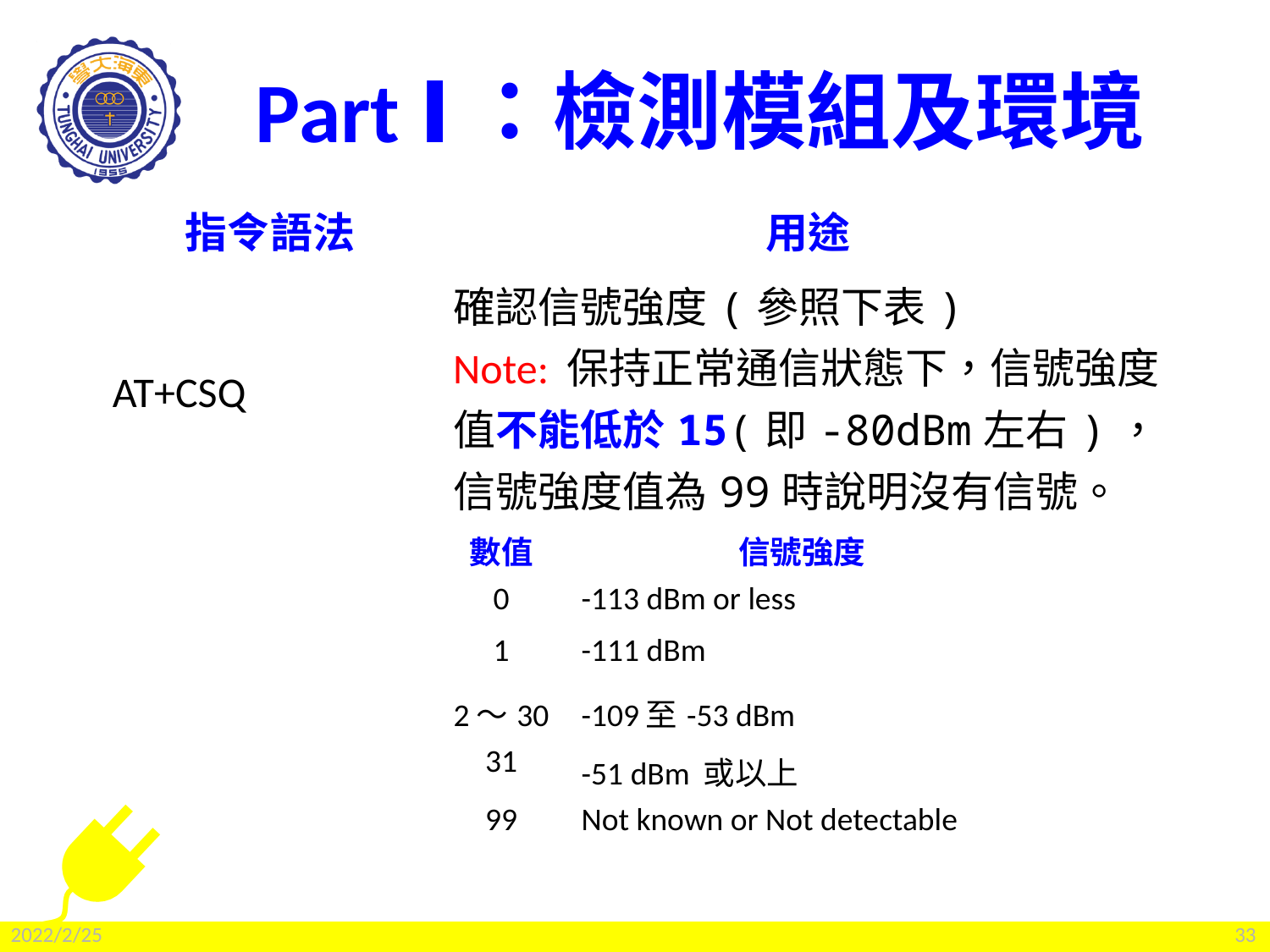

# Part Ⅰ：檢測模組及環境
| 指令語法 | 用途 |
| --- | --- |
| AT+CSQ | 確認信號強度(參照下表) Note: 保持正常通信狀態下，信號強度值不能低於15(即-80dBm左右)，信號強度值為99時說明沒有信號。 |
| 數值 | 信號強度 |
| --- | --- |
| 0 | -113 dBm or less |
| 1 | -111 dBm |
| 2～30 | -109至-53 dBm |
| 31 | -51 dBm 或以上 |
| 99 | Not known or Not detectable |
2022/2/25

33